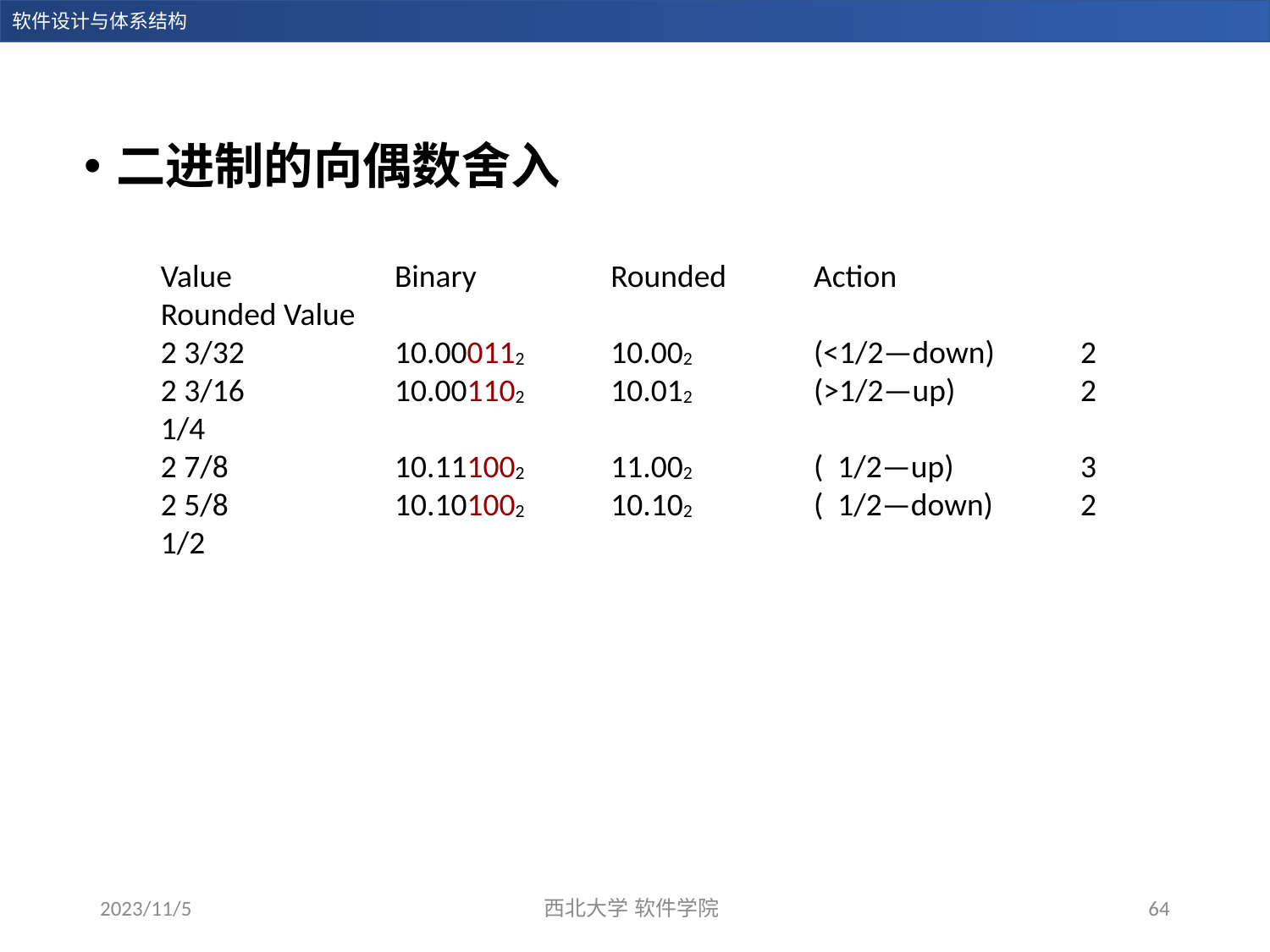

二进制的向偶数舍入
Value	Binary	Rounded	Action	Rounded Value
2 3/32	10.000112	10.002	(<1/2—down)	2
2 3/16	10.001102	10.012	(>1/2—up)	2 1/4
2 7/8	10.111002	11.002	(  1/2—up)	3
2 5/8	10.101002	10.102	(  1/2—down)	2 1/2
2023/11/5
西北大学 软件学院
64